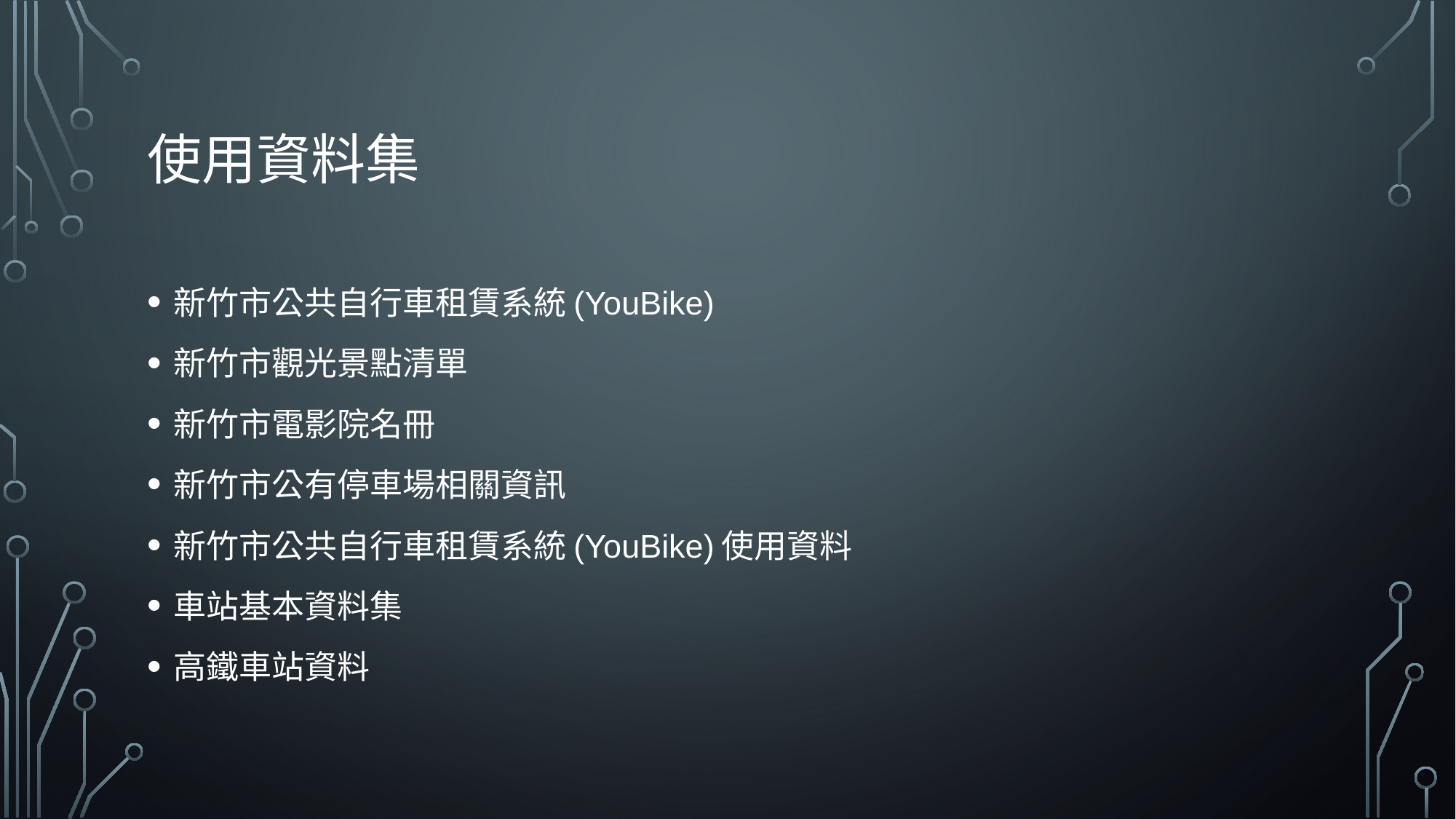

# 使用資料集
新竹市公共自行車租賃系統(YouBike)
新竹市觀光景點清單
新竹市電影院名冊
新竹市公有停車場相關資訊
新竹市公共自行車租賃系統(YouBike)使用資料
車站基本資料集
高鐵車站資料